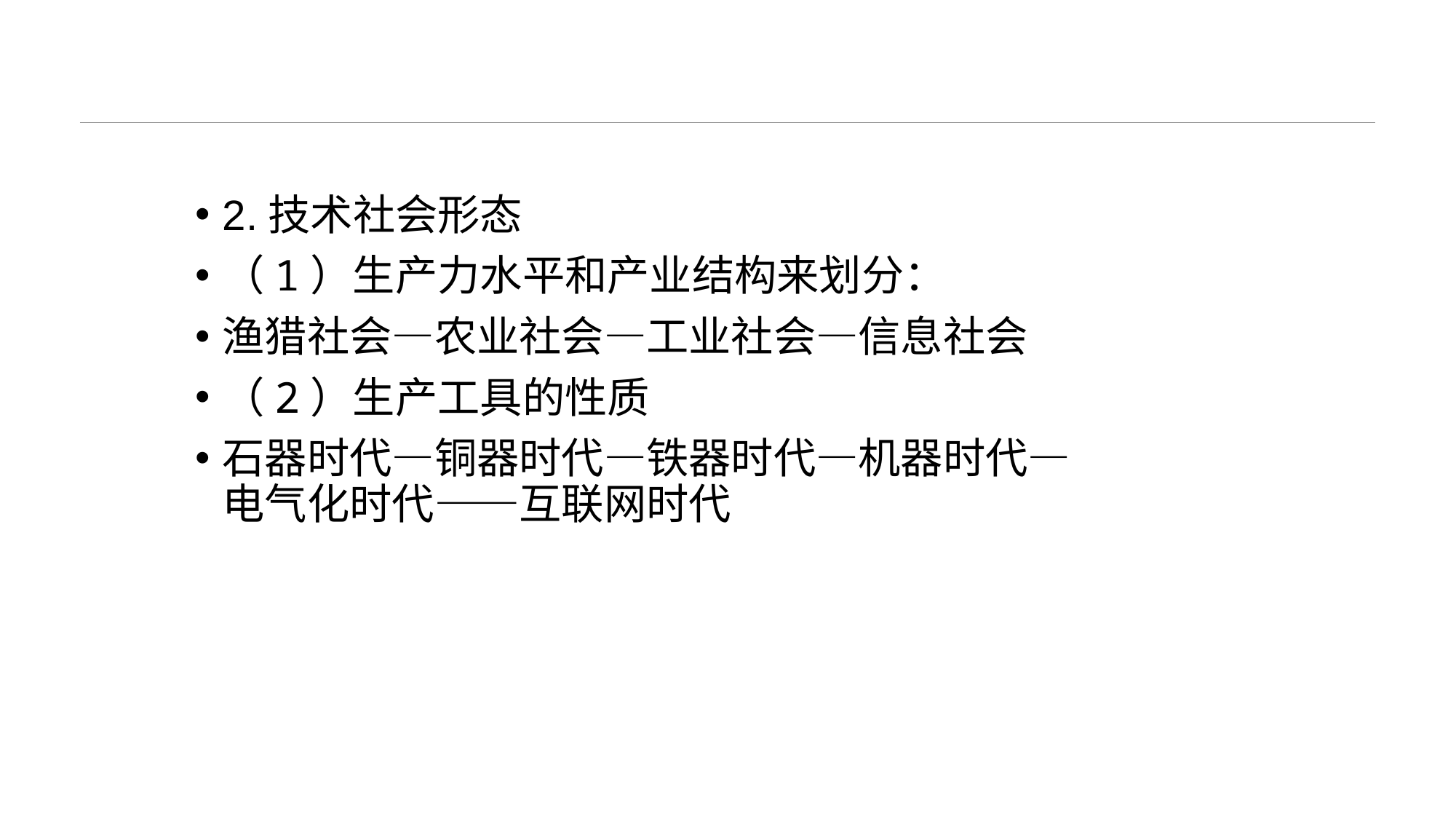

#
2.技术社会形态
（1）生产力水平和产业结构来划分：
渔猎社会—农业社会—工业社会—信息社会
（2）生产工具的性质
石器时代—铜器时代—铁器时代—机器时代—电气化时代——互联网时代